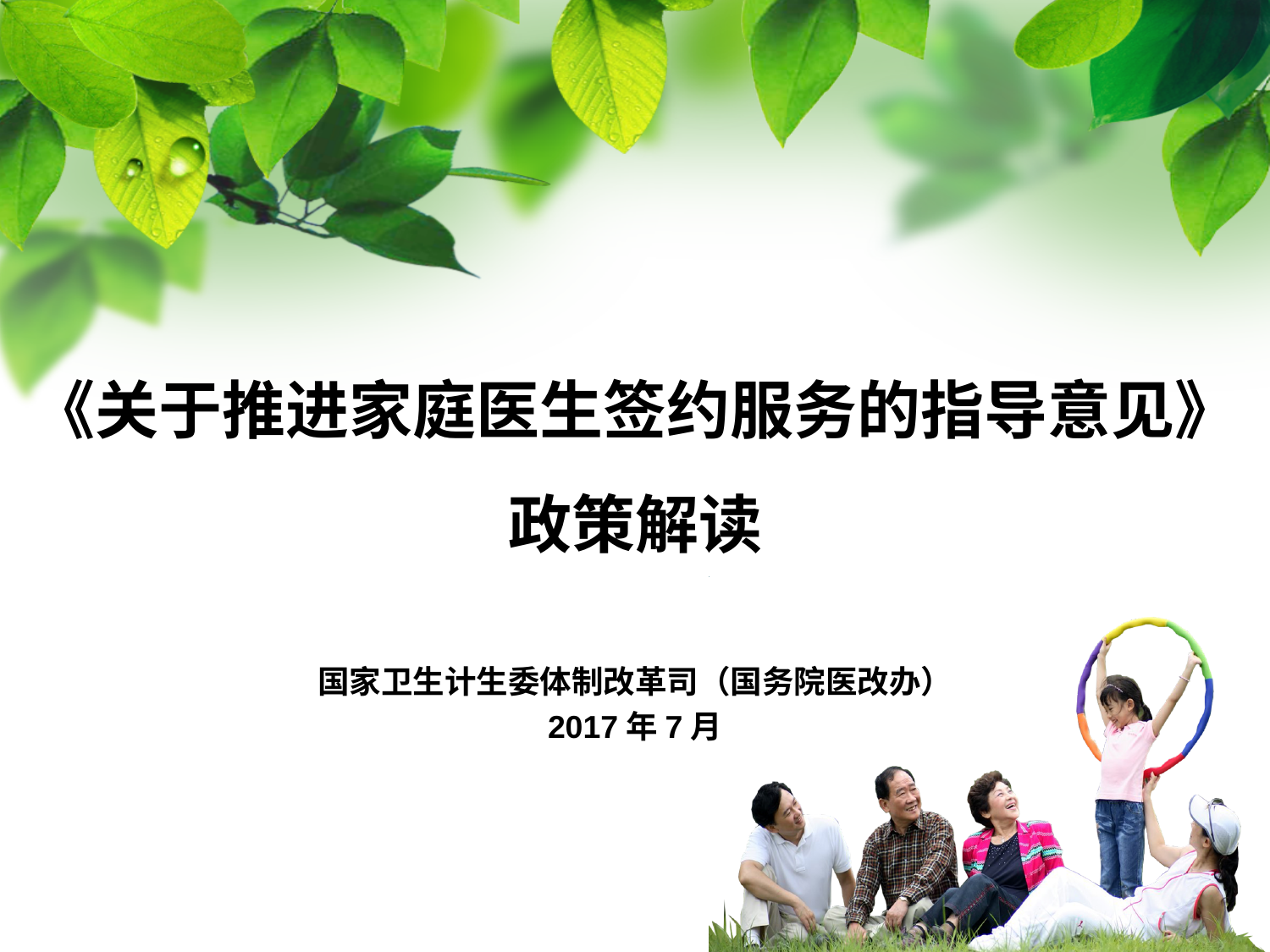

# 《关于推进家庭医生签约服务的指导意见》 政策解读
国家卫生计生委体制改革司（国务院医改办）
2017年7月